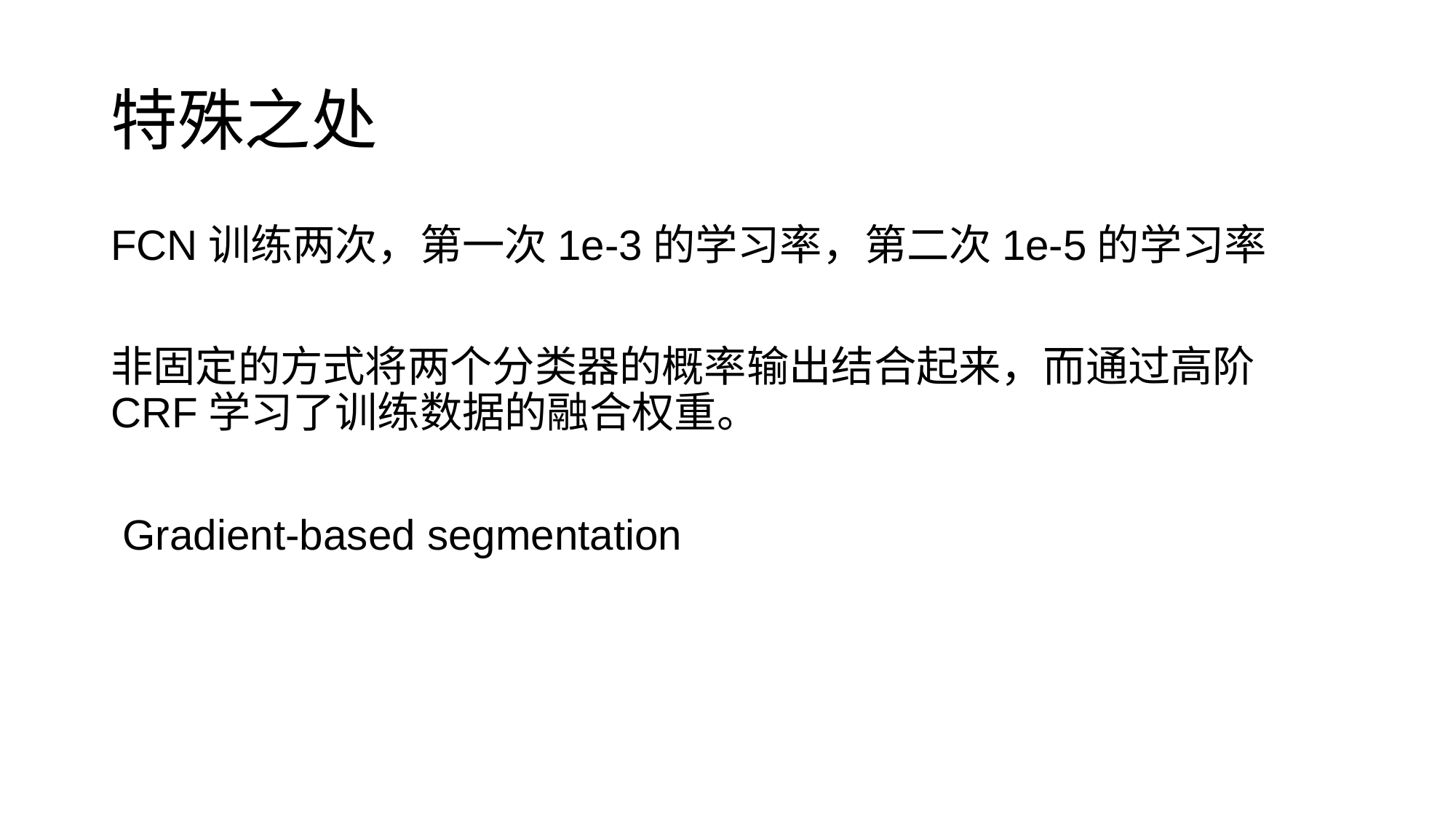

# 特殊之处
FCN训练两次，第一次1e-3的学习率，第二次1e-5的学习率

非固定的方式将两个分类器的概率输出结合起来，而通过高阶CRF学习了训练数据的融合权重。

 Gradient-based segmentation